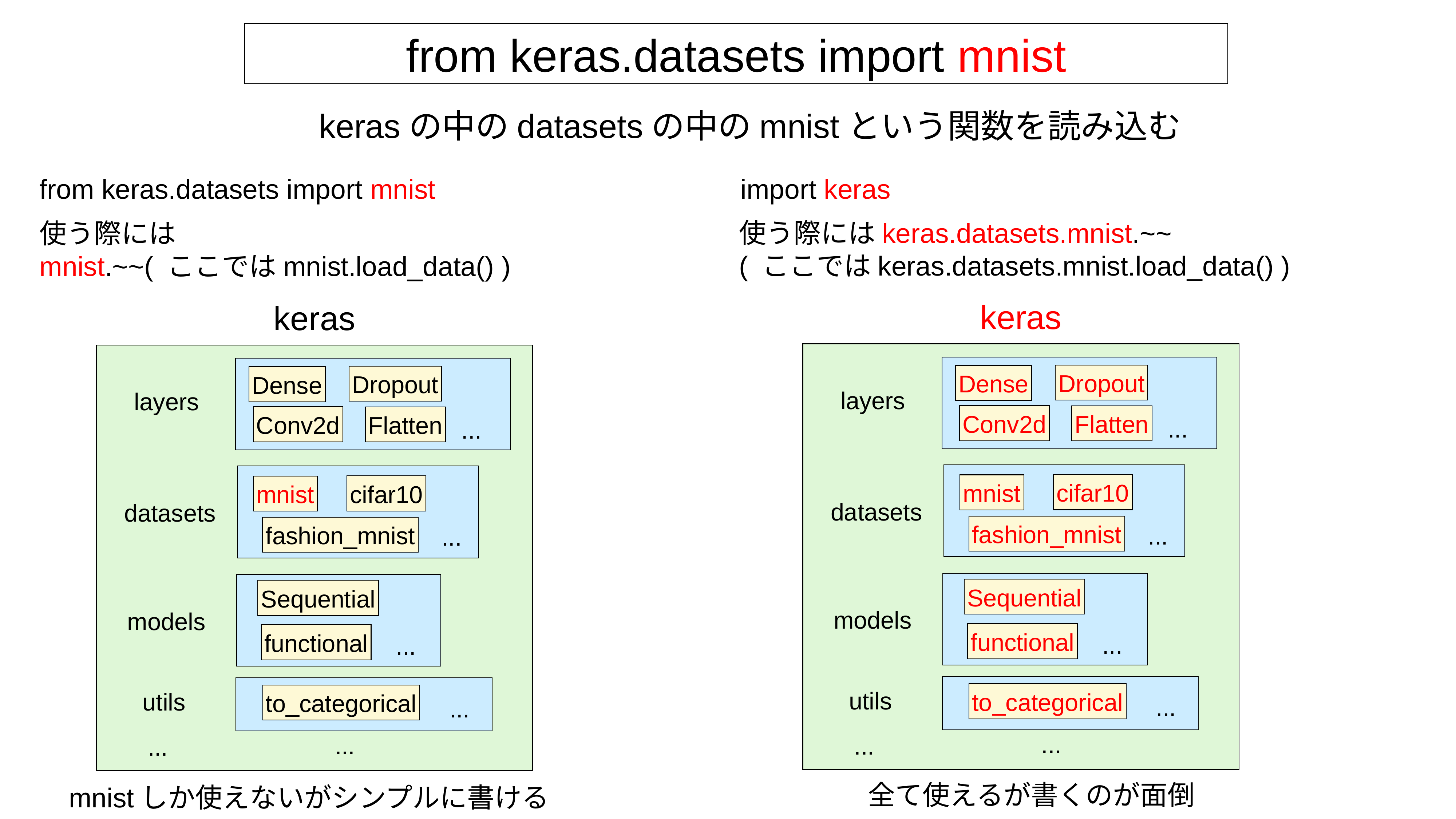

from keras.datasets import mnist
kerasの中のdatasetsの中のmnistという関数を読み込む
from keras.datasets import mnist
import keras
使う際には
mnist.~~( ここではmnist.load_data() )
使う際にはkeras.datasets.mnist.~~
( ここではkeras.datasets.mnist.load_data() )
keras
keras

Dropout
Dense
Conv2d
Flatten
...

Dropout
Dense
Conv2d
Flatten
...
layers
layers

cifar10
mnist
cifar10
mnist
datasets
datasets
fashion_mnist
fashion_mnist
...
...

Sequential
functional
...

Sequential
functional
...
models
models

to_categorical
...

to_categorical
...
utils
utils
...
...
...
...
全て使えるが書くのが面倒
mnistしか使えないがシンプルに書ける